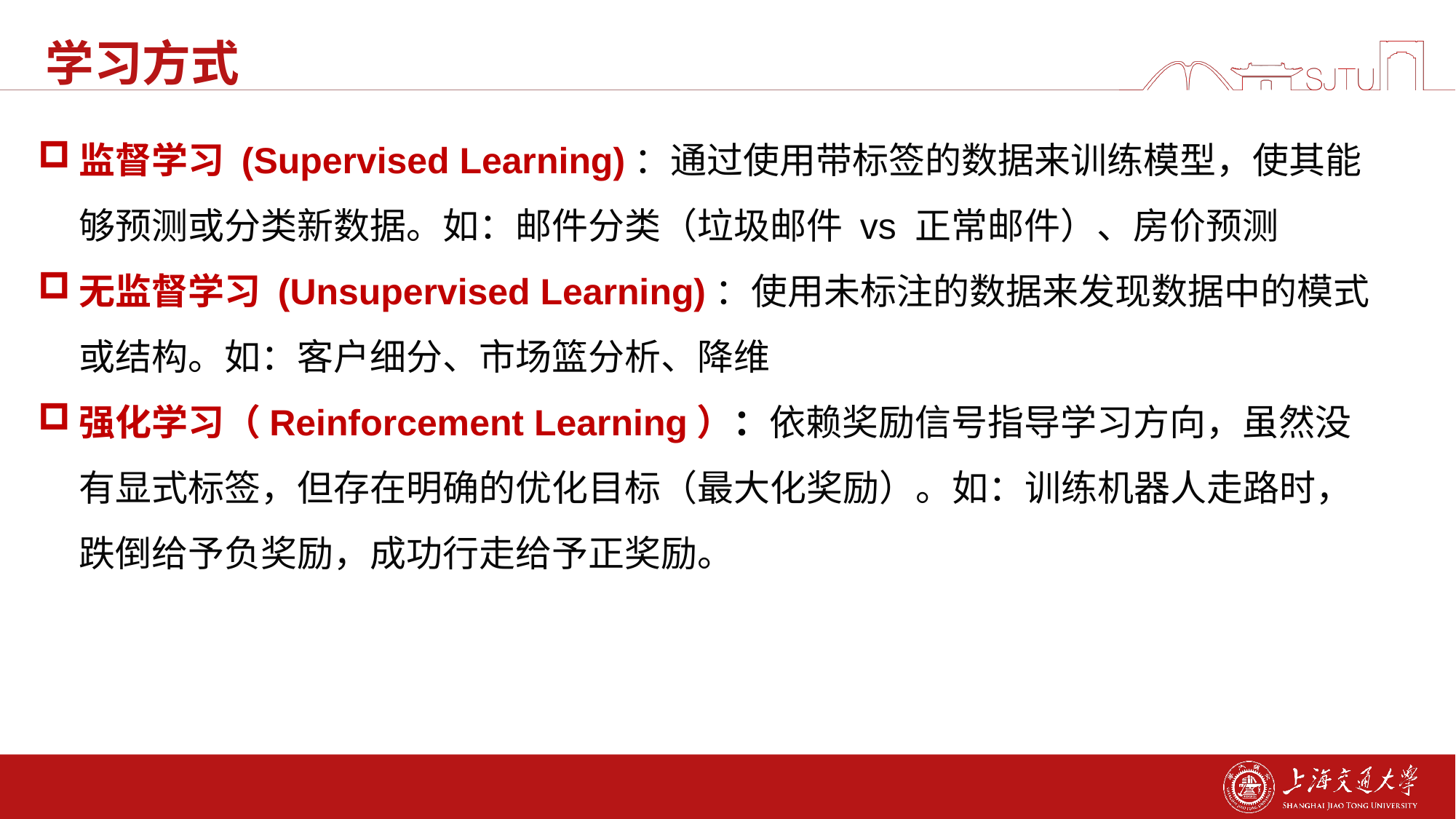

# 学习方式
监督学习 (Supervised Learning)：通过使用带标签的数据来训练模型，使其能够预测或分类新数据。如：邮件分类（垃圾邮件 vs 正常邮件）、房价预测
无监督学习 (Unsupervised Learning)：使用未标注的数据来发现数据中的模式或结构。如：客户细分、市场篮分析、降维
强化学习（Reinforcement Learning）：依赖奖励信号指导学习方向，虽然没有显式标签，但存在明确的优化目标（最大化奖励）。如：训练机器人走路时，跌倒给予负奖励，成功行走给予正奖励。